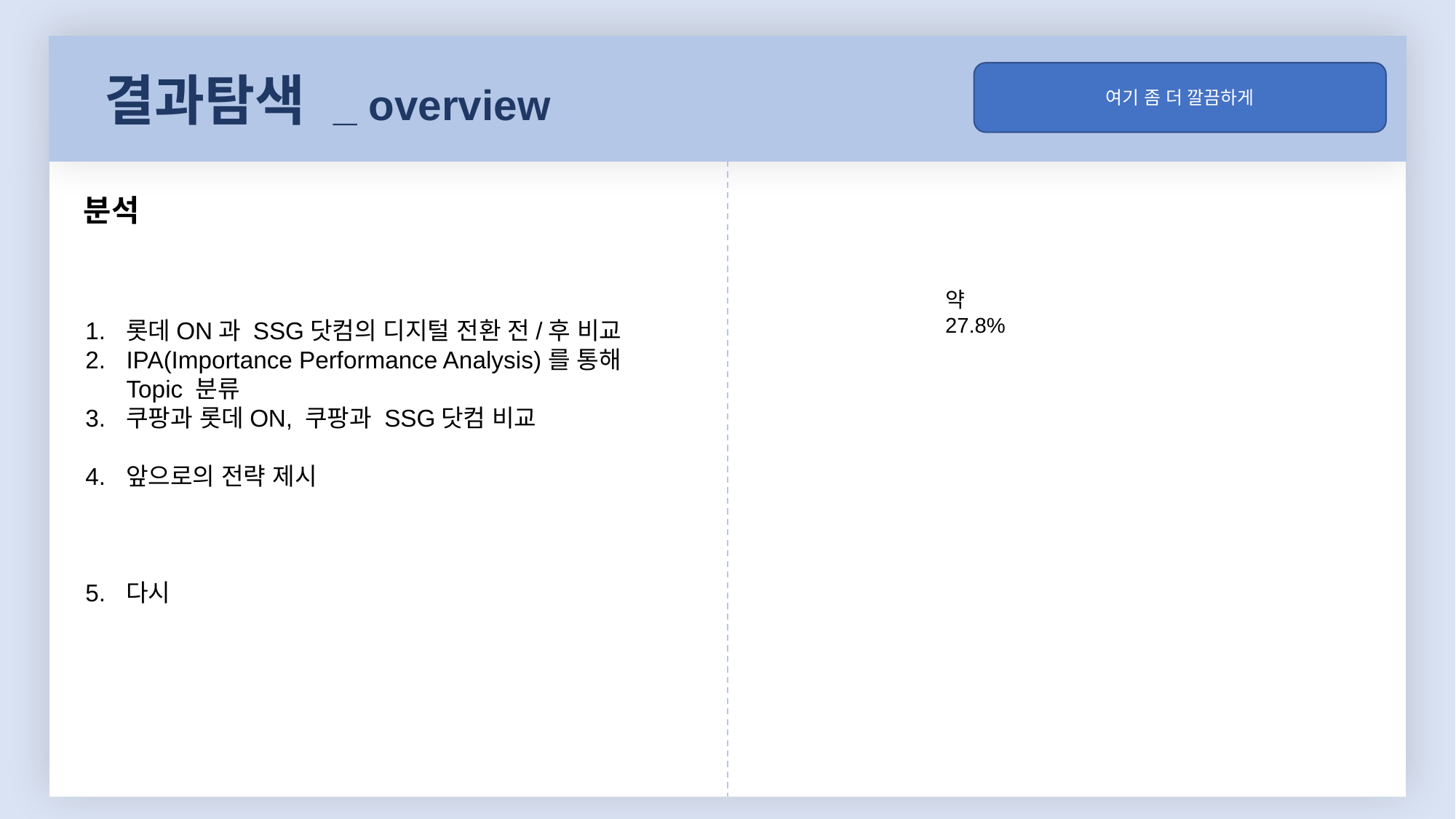

결과탐색 _ overview
여기 좀 더 깔끔하게

분석

롯데ON과 SSG닷컴의 디지털 전환 전/후 비교
IPA(Importance Performance Analysis)를 통해 Topic 분류
쿠팡과 롯데ON, 쿠팡과 SSG닷컴 비교

앞으로의 전략 제시

다시
약 27.8%